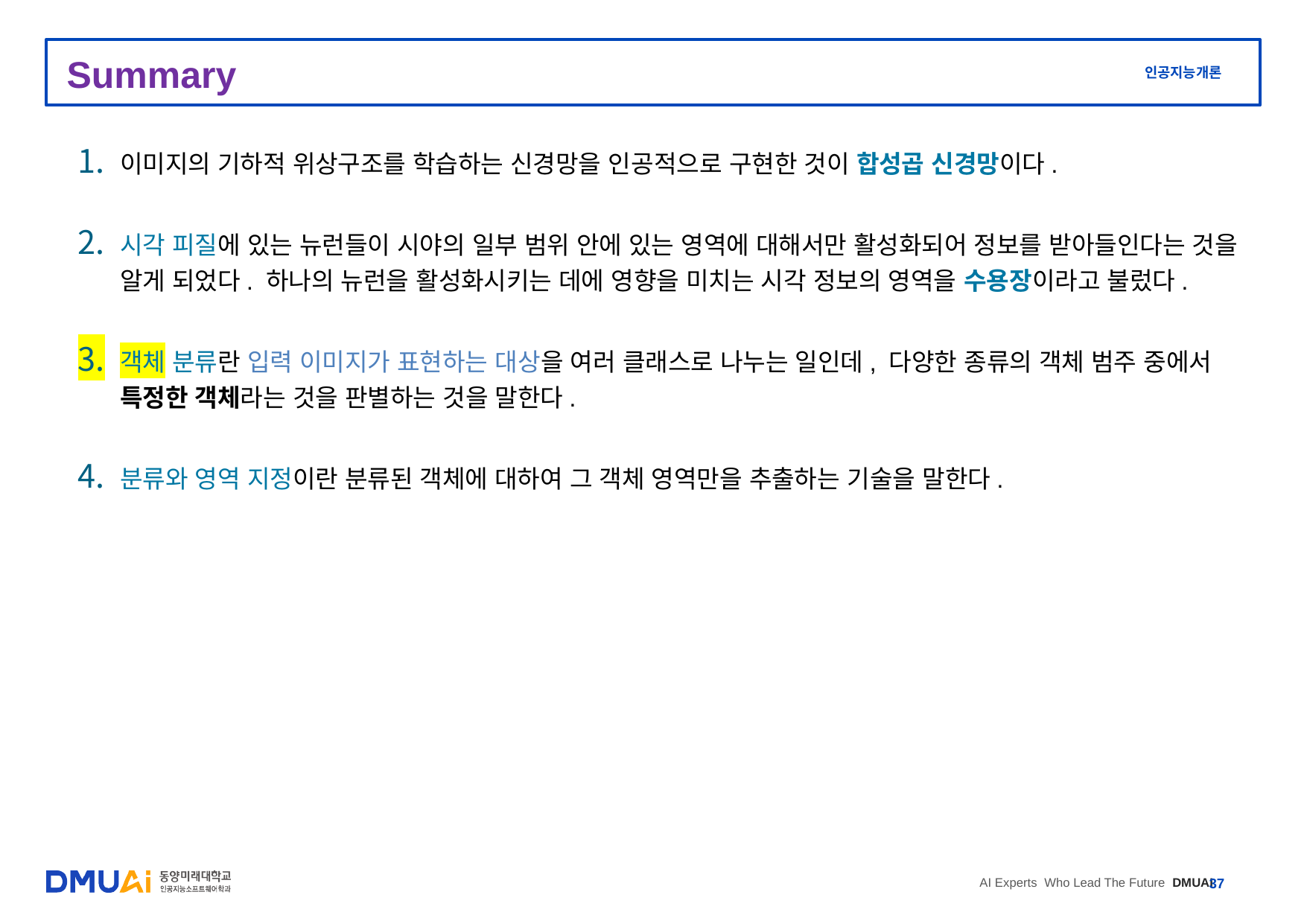

# Summary
이미지의 기하적 위상구조를 학습하는 신경망을 인공적으로 구현한 것이 합성곱 신경망이다.

시각 피질에 있는 뉴런들이 시야의 일부 범위 안에 있는 영역에 대해서만 활성화되어 정보를 받아들인다는 것을 알게 되었다. 하나의 뉴런을 활성화시키는 데에 영향을 미치는 시각 정보의 영역을 수용장이라고 불렀다.

객체 분류란 입력 이미지가 표현하는 대상을 여러 클래스로 나누는 일인데, 다양한 종류의 객체 범주 중에서 특정한 객체라는 것을 판별하는 것을 말한다.

분류와 영역 지정이란 분류된 객체에 대하여 그 객체 영역만을 추출하는 기술을 말한다.